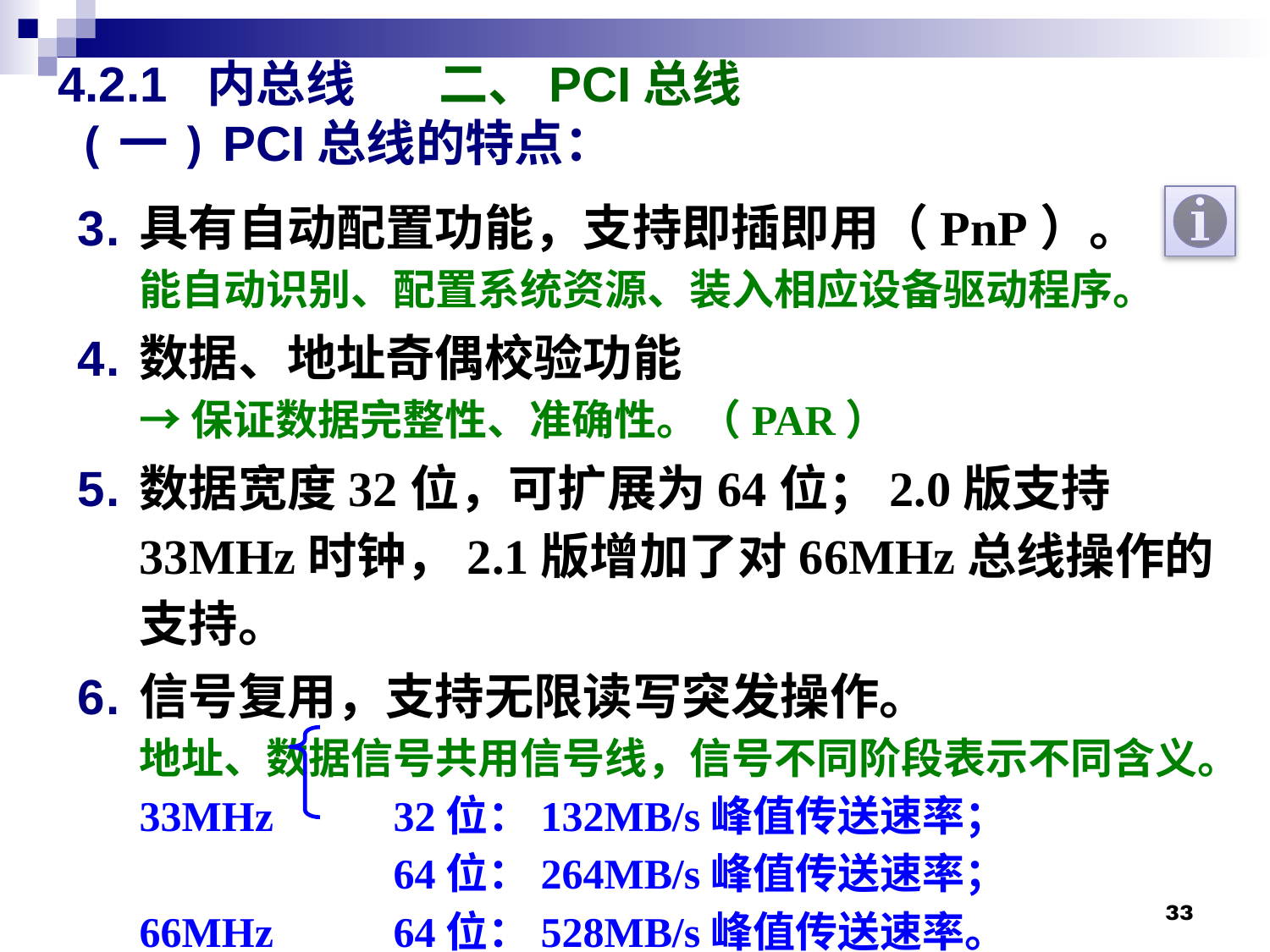

# 4.2.1  内总线 	二、PCI总线
(一) PCI总线的特点：
具有自动配置功能，支持即插即用（PnP）。
能自动识别、配置系统资源、装入相应设备驱动程序。
数据、地址奇偶校验功能
→ 保证数据完整性、准确性。（PAR）
数据宽度32位，可扩展为64位；2.0版支持33MHz时钟，2.1版增加了对66MHz总线操作的支持。
信号复用，支持无限读写突发操作。
地址、数据信号共用信号线，信号不同阶段表示不同含义。
33MHz	32位：132MB/s峰值传送速率；
		64位：264MB/s峰值传送速率；
66MHz	64位：528MB/s峰值传送速率。

33